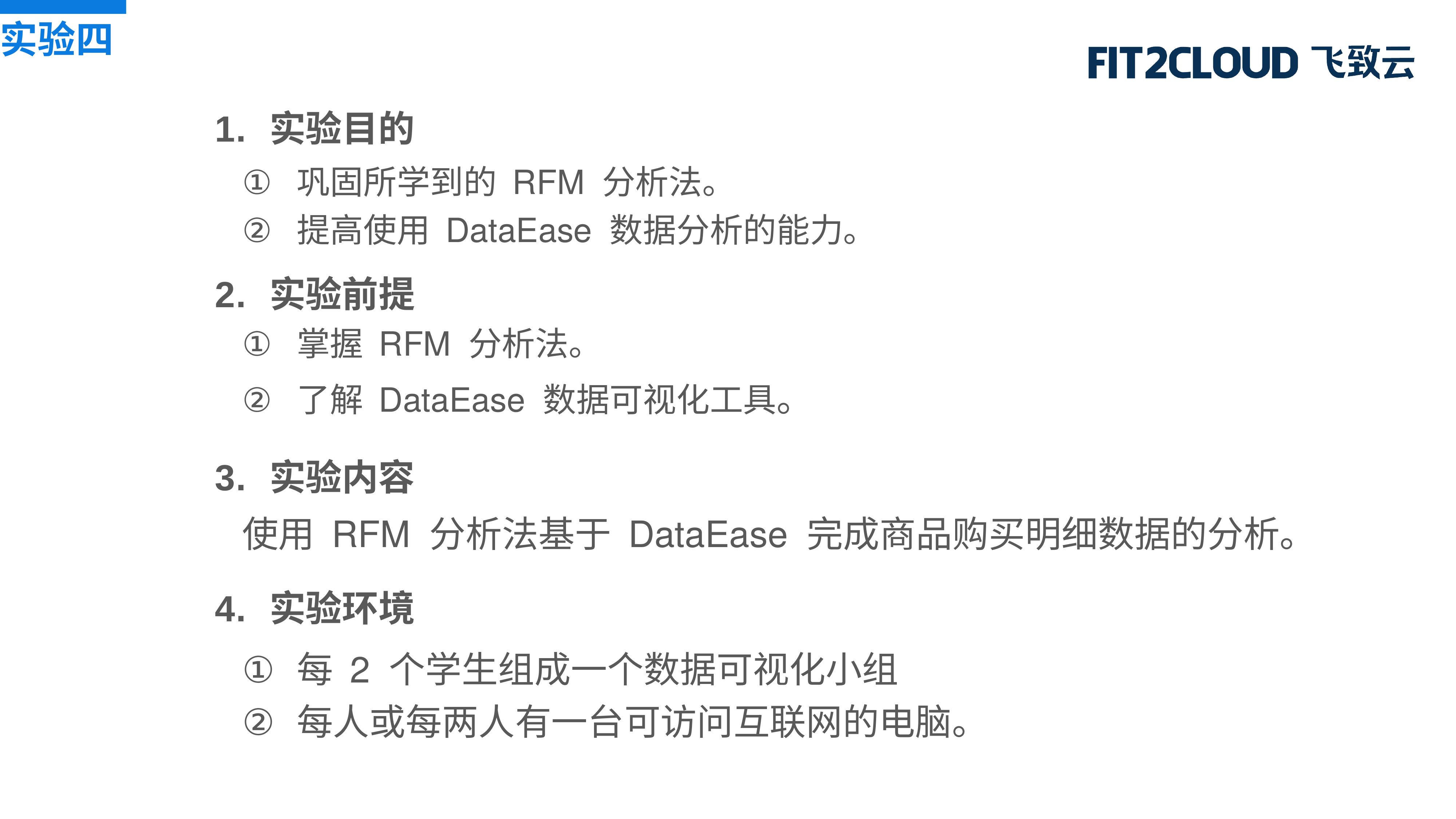

实验四
实验目的
巩固所学到的 RFM 分析法。
提高使用 DataEase 数据分析的能力。
实验前提
掌握 RFM 分析法。
了解 DataEase 数据可视化工具。
实验内容
使用 RFM 分析法基于 DataEase 完成商品购买明细数据的分析。
实验环境
每 2 个学生组成一个数据可视化小组
每人或每两人有一台可访问互联网的电脑。